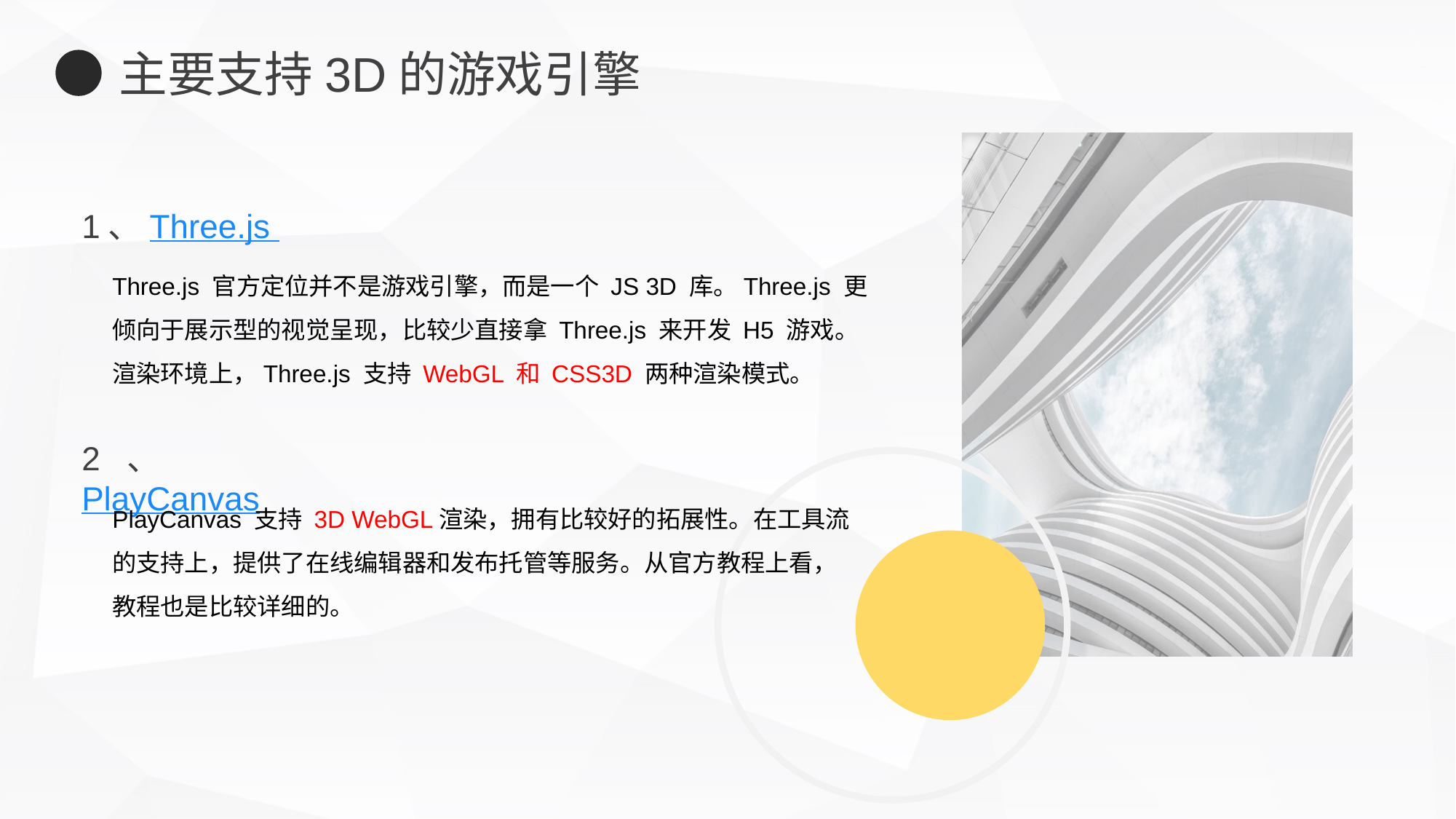

主要支持3D的游戏引擎

1、Three.js
Three.js 官方定位并不是游戏引擎，而是一个 JS 3D 库。Three.js 更倾向于展示型的视觉呈现，比较少直接拿 Three.js 来开发 H5 游戏。渲染环境上，Three.js 支持 WebGL 和 CSS3D 两种渲染模式。
2 、PlayCanvas

PlayCanvas 支持 3D WebGL渲染，拥有比较好的拓展性。在工具流的支持上，提供了在线编辑器和发布托管等服务。从官方教程上看，教程也是比较详细的。